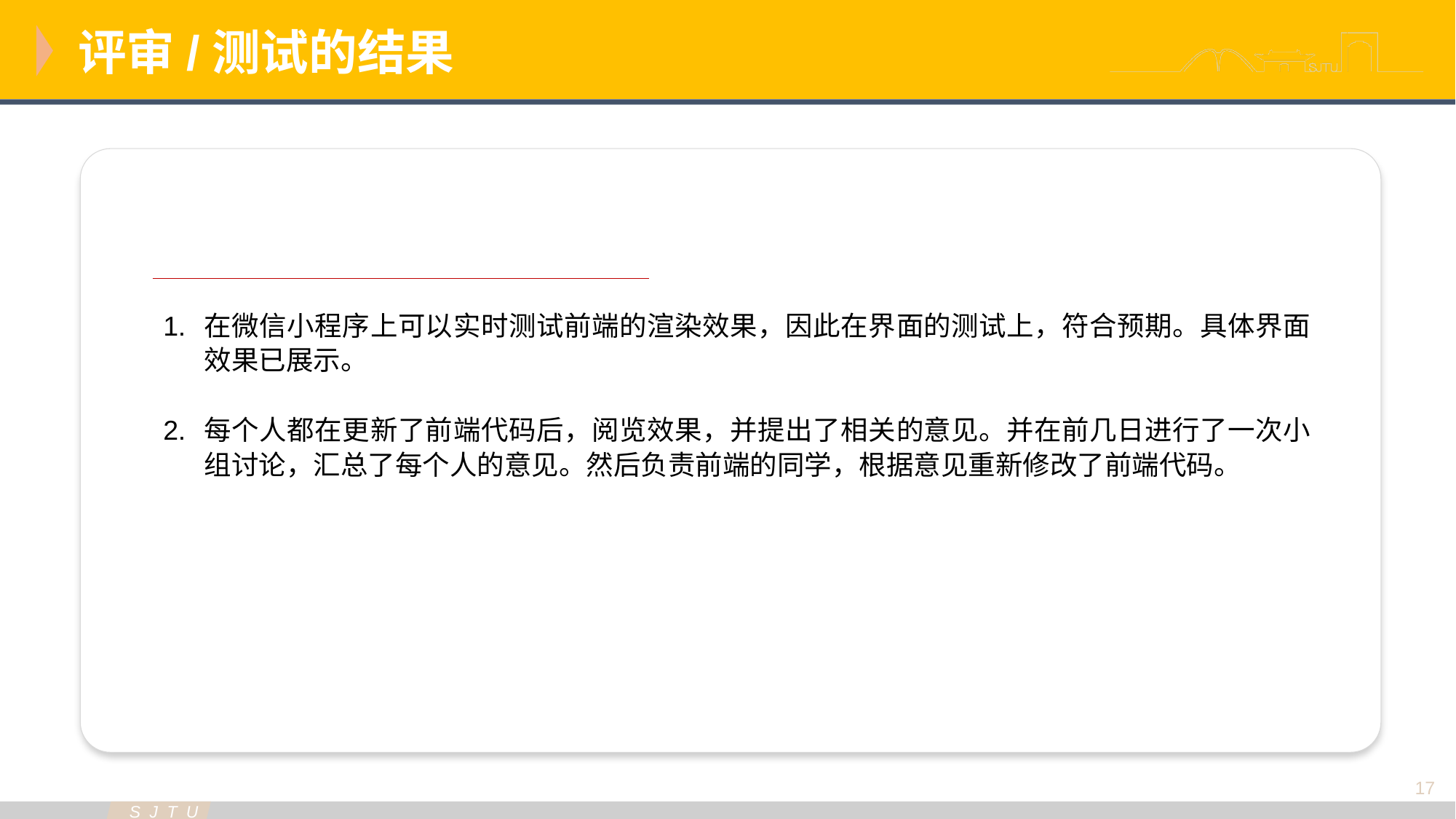

评审/测试的结果

在微信小程序上可以实时测试前端的渲染效果，因此在界面的测试上，符合预期。具体界面效果已展示。

每个人都在更新了前端代码后，阅览效果，并提出了相关的意见。并在前几日进行了一次小组讨论，汇总了每个人的意见。然后负责前端的同学，根据意见重新修改了前端代码。
17